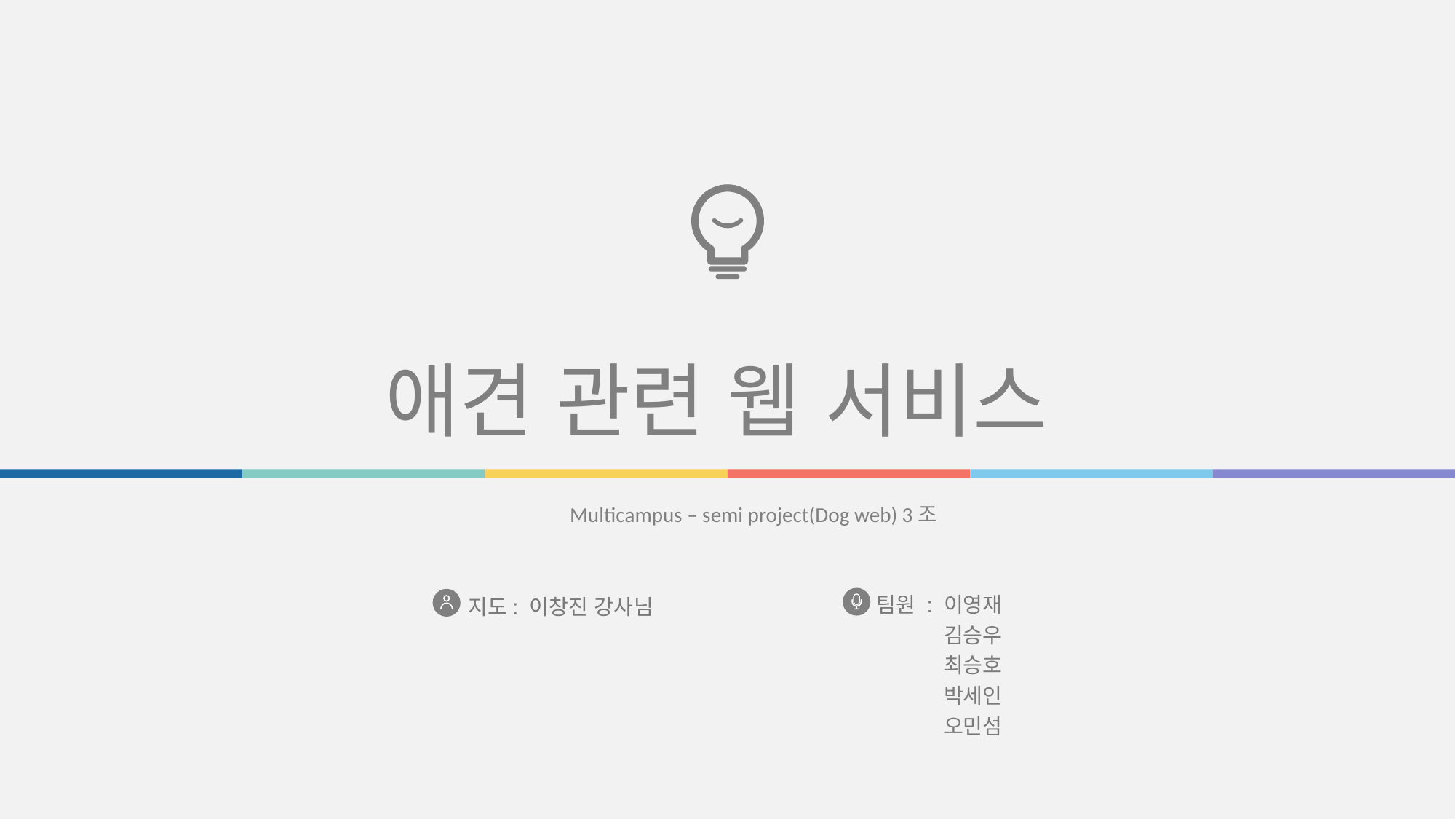

애견 관련 웹 서비스

Multicampus – semi project(Dog web) 3조
팀원 : 이영재
김승우
최승호
박세인
오민섬
지도: 이창진 강사님